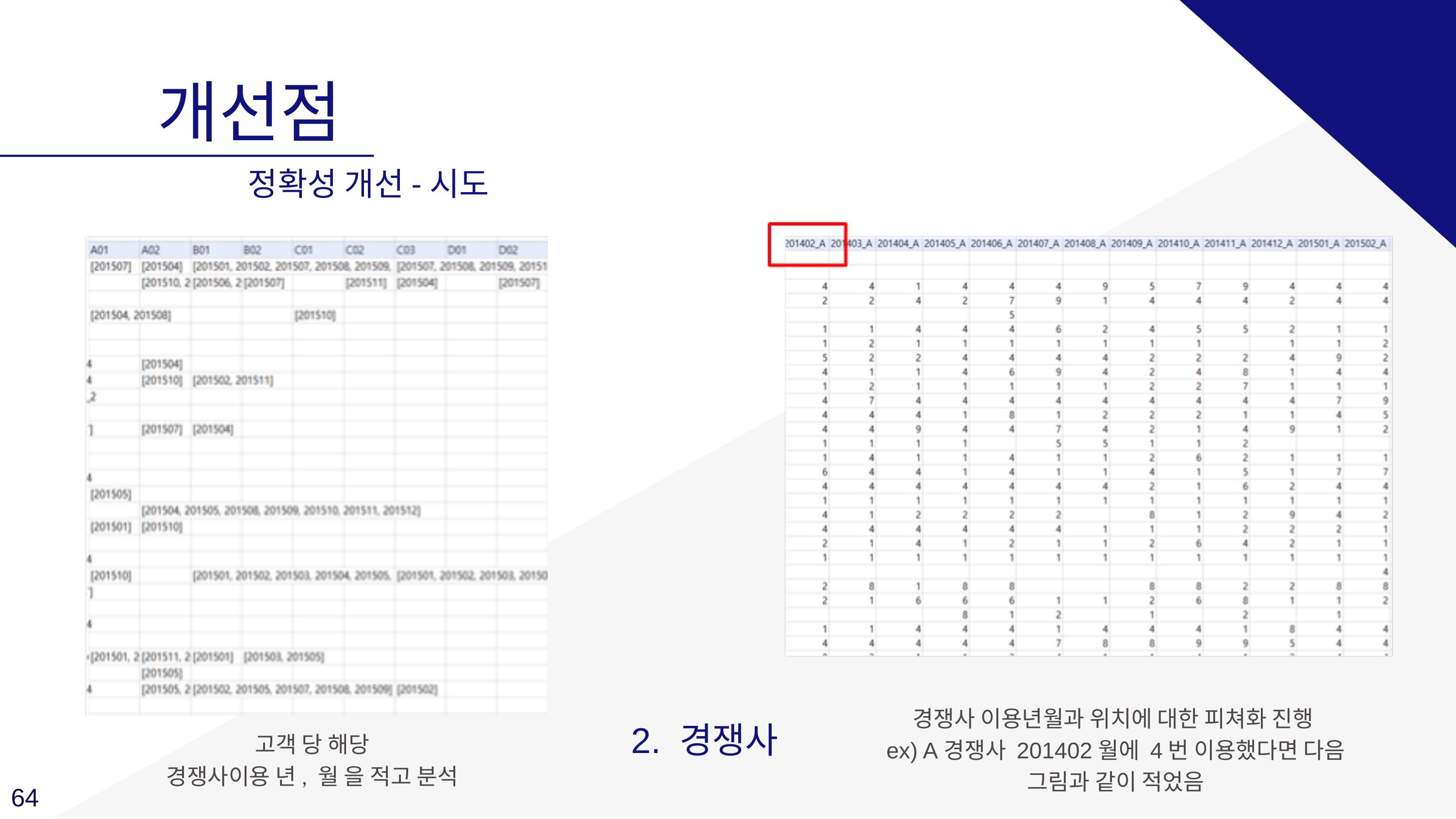

개선점

정확성 개선-시도

경쟁사 이용년월과 위치에 대한 피쳐화 진행
ex) A경쟁사 201402월에 4번 이용했다면 다음 그림과 같이 적었음
2. 경쟁사
고객 당 해당
경쟁사이용 년, 월 을 적고 분석
64